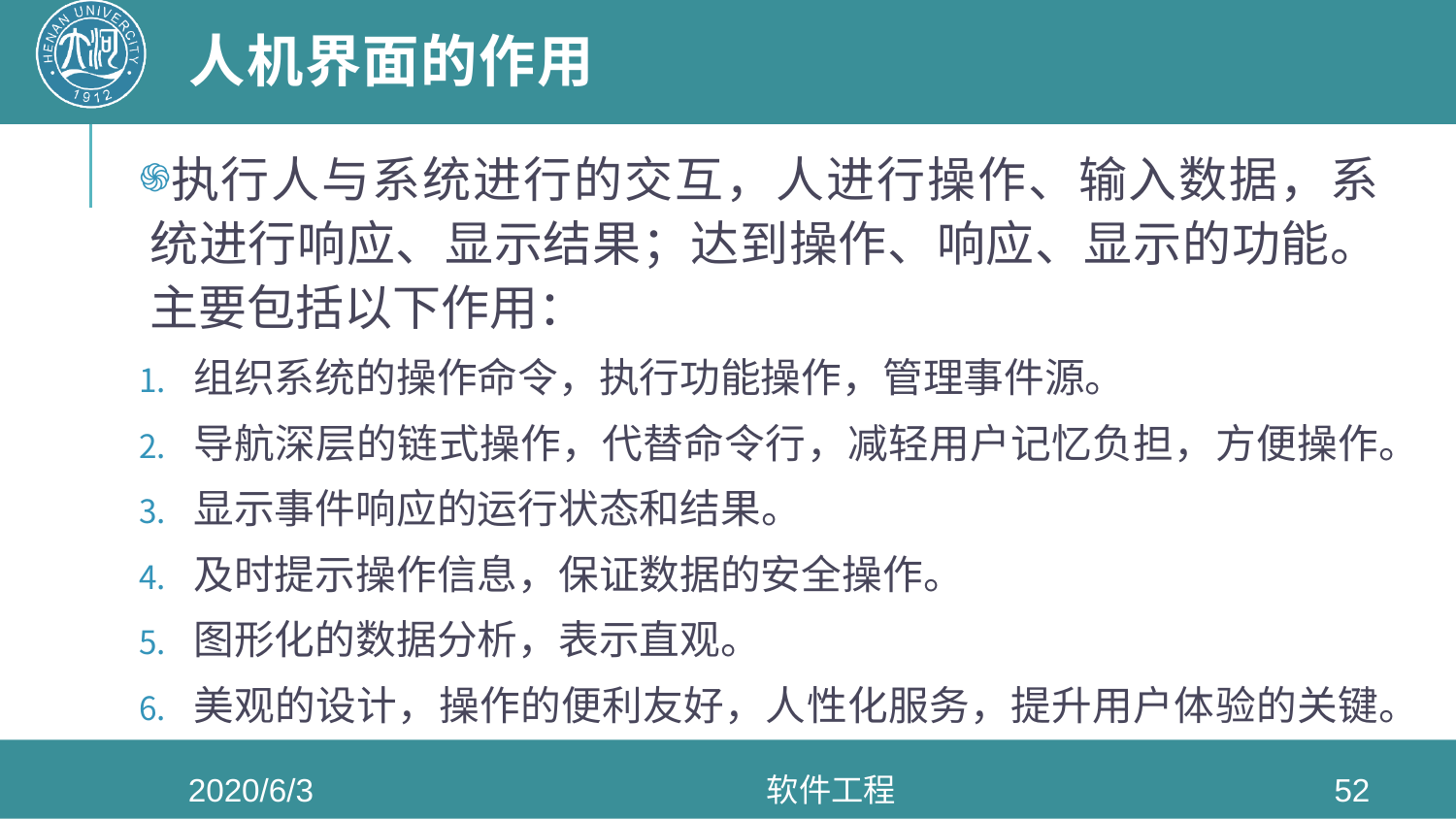

# 人机界面的作用
执行人与系统进行的交互，人进行操作、输入数据，系统进行响应、显示结果；达到操作、响应、显示的功能。主要包括以下作用：
组织系统的操作命令，执行功能操作，管理事件源。
导航深层的链式操作，代替命令行，减轻用户记忆负担，方便操作。
显示事件响应的运行状态和结果。
及时提示操作信息，保证数据的安全操作。
图形化的数据分析，表示直观。
美观的设计，操作的便利友好，人性化服务，提升用户体验的关键。
2020/6/3
软件工程
52